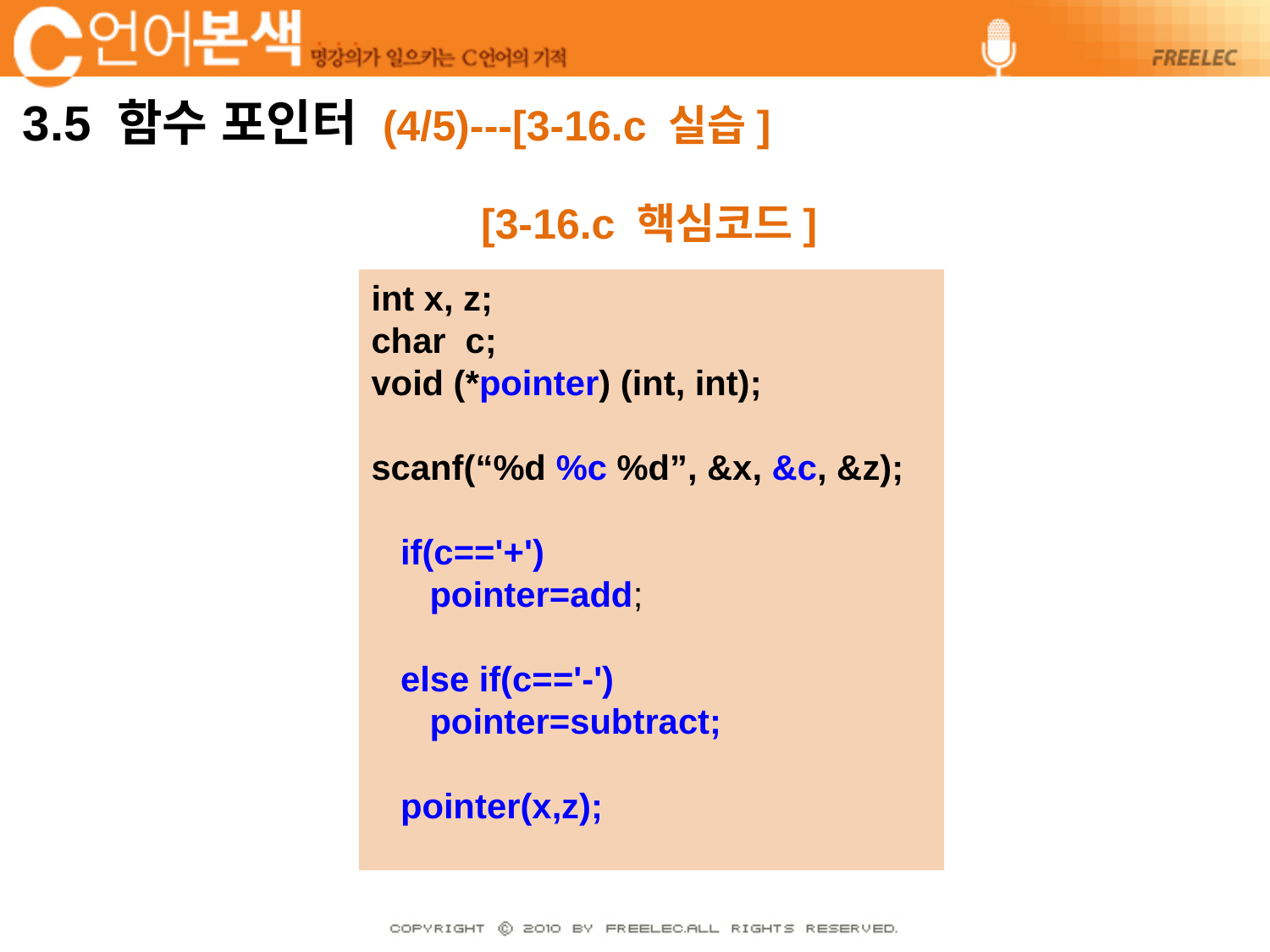

# 3.5 함수 포인터 (4/5)---[3-16.c 실습]

[3-16.c 핵심코드]
int x, z;
char  c;
void (*pointer) (int, int);

scanf(“%d %c %d”, &x, &c, &z);

   if(c=='+')
      pointer=add;

   else if(c=='-')
      pointer=subtract;

   pointer(x,z);